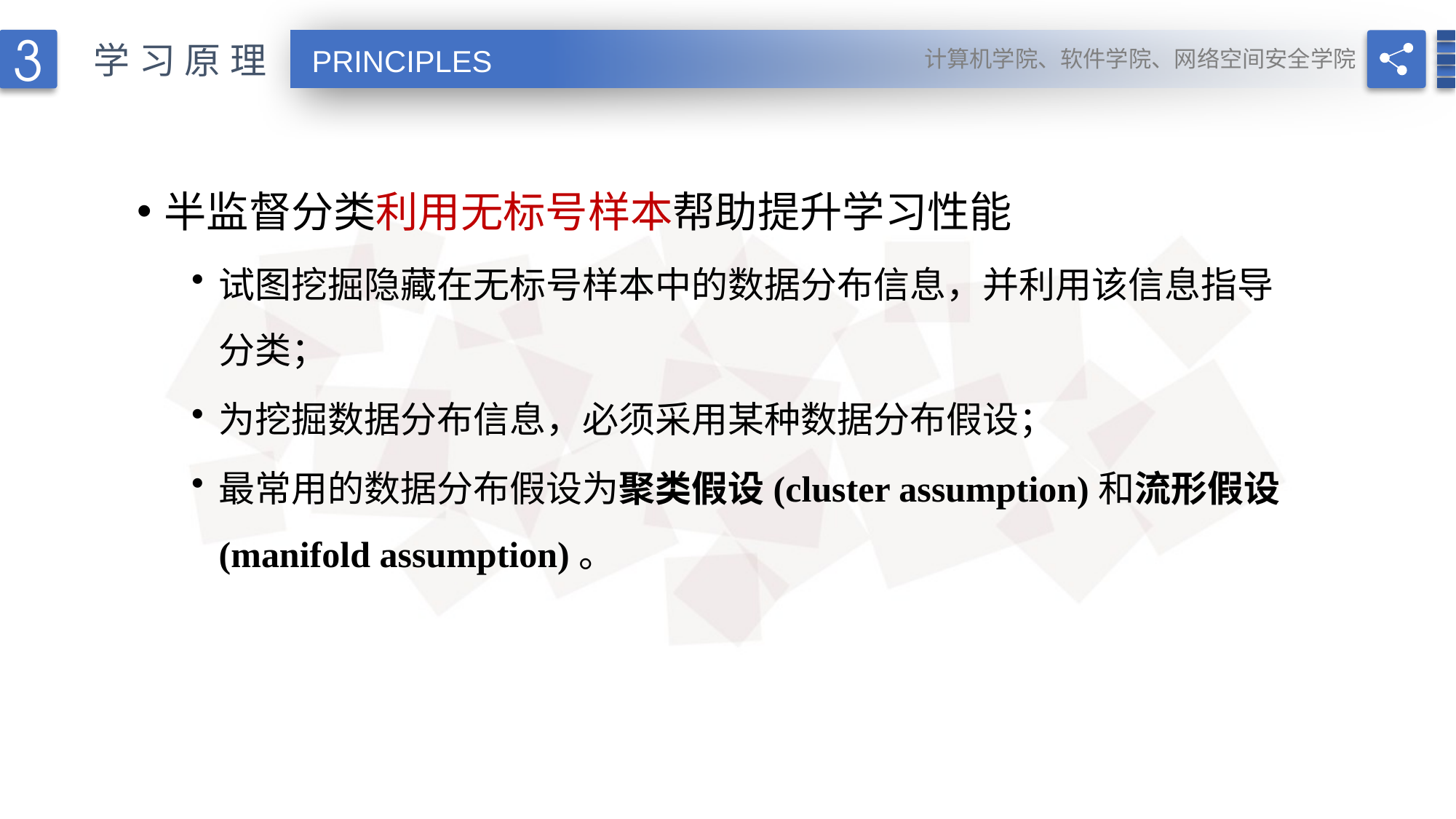

3

计算机学院、软件学院、网络空间安全学院
学习原理
PRINCIPLES

半监督分类利用无标号样本帮助提升学习性能
试图挖掘隐藏在无标号样本中的数据分布信息，并利用该信息指导分类；
为挖掘数据分布信息，必须采用某种数据分布假设；
最常用的数据分布假设为聚类假设(cluster assumption)和流形假设(manifold assumption)。